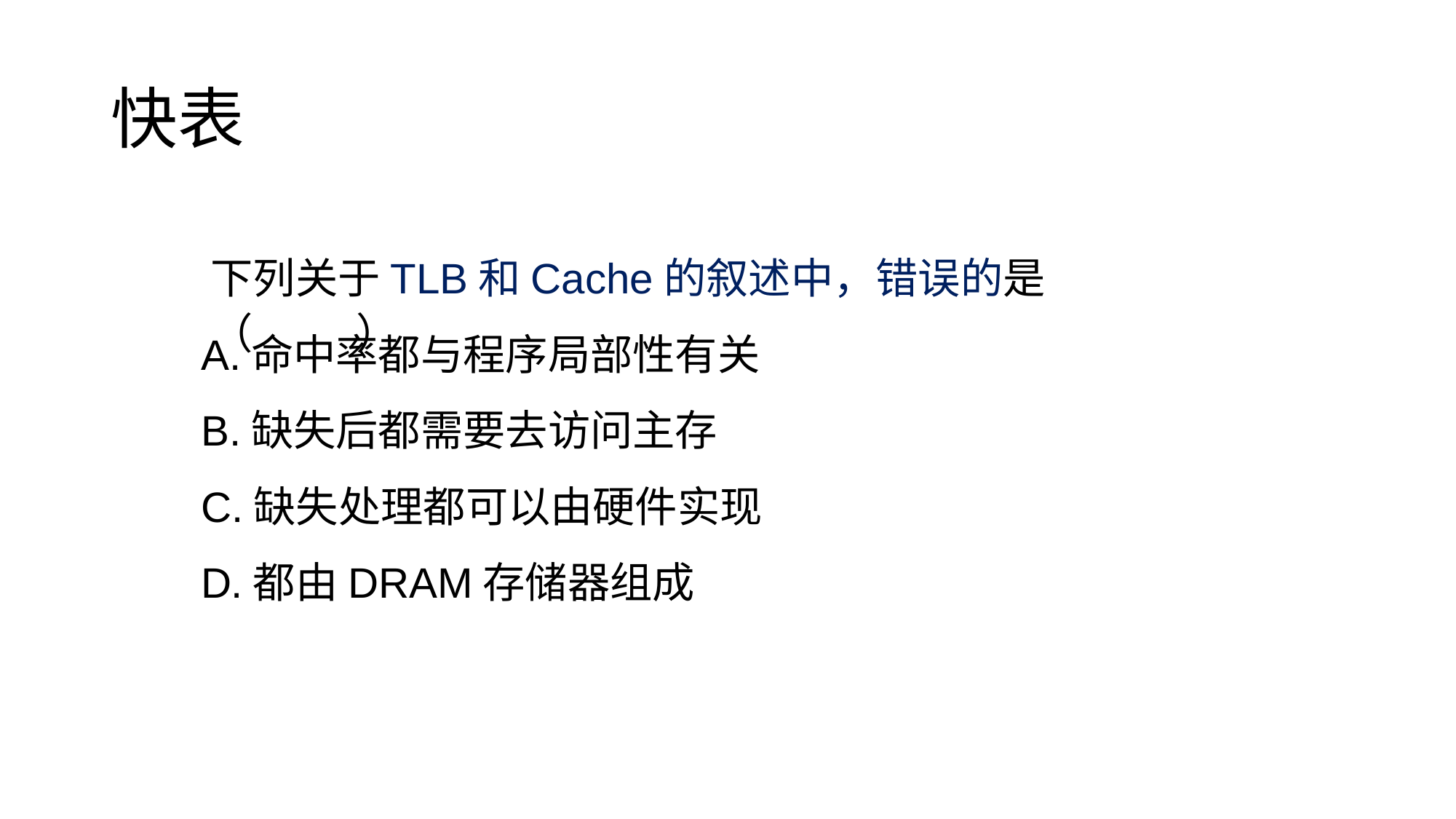

快表
下列关于TLB和Cache的叙述中，错误的是 （ ）
A.命中率都与程序局部性有关
B.缺失后都需要去访问主存
C.缺失处理都可以由硬件实现
D.都由DRAM存储器组成